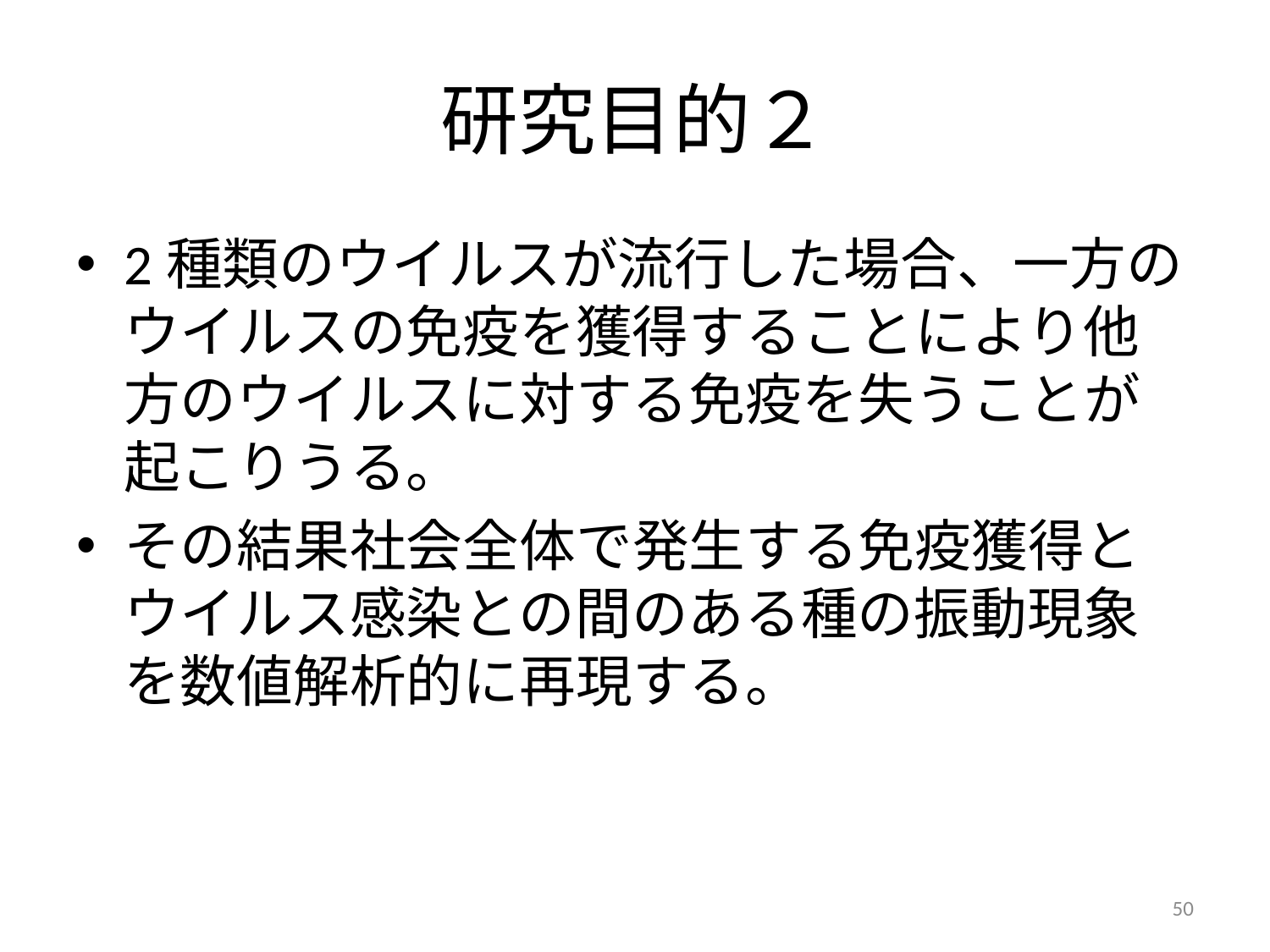

# 研究目的２
2種類のウイルスが流行した場合、一方のウイルスの免疫を獲得することにより他方のウイルスに対する免疫を失うことが起こりうる。
その結果社会全体で発生する免疫獲得とウイルス感染との間のある種の振動現象を数値解析的に再現する。
50